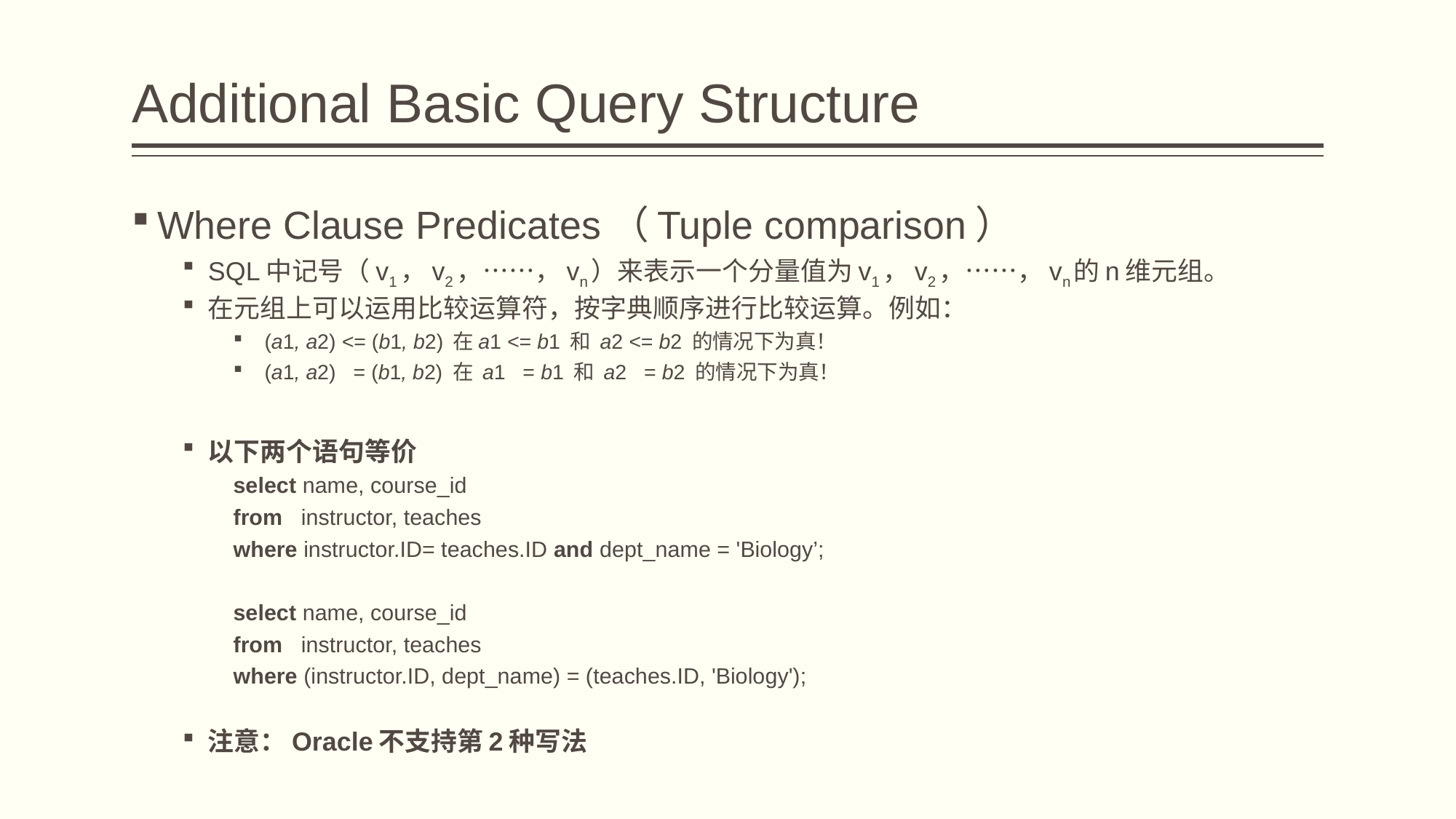

# Additional Basic Query Structure
Where Clause Predicates（Tuple comparison）
SQL中记号（v1，v2，……，vn）来表示一个分量值为v1，v2，……，vn的n维元组。
在元组上可以运用比较运算符，按字典顺序进行比较运算。例如：
 (a1, a2) <= (b1, b2) 在a1 <= b1 和 a2 <= b2 的情况下为真！
 (a1, a2)   = (b1, b2) 在 a1   = b1 和 a2   = b2 的情况下为真！

以下两个语句等价
select name, course_id
from   instructor, teaches
where instructor.ID= teaches.ID and dept_name = 'Biology’;

select name, course_id
from   instructor, teaches
where (instructor.ID, dept_name) = (teaches.ID, 'Biology');

注意：Oracle不支持第2种写法